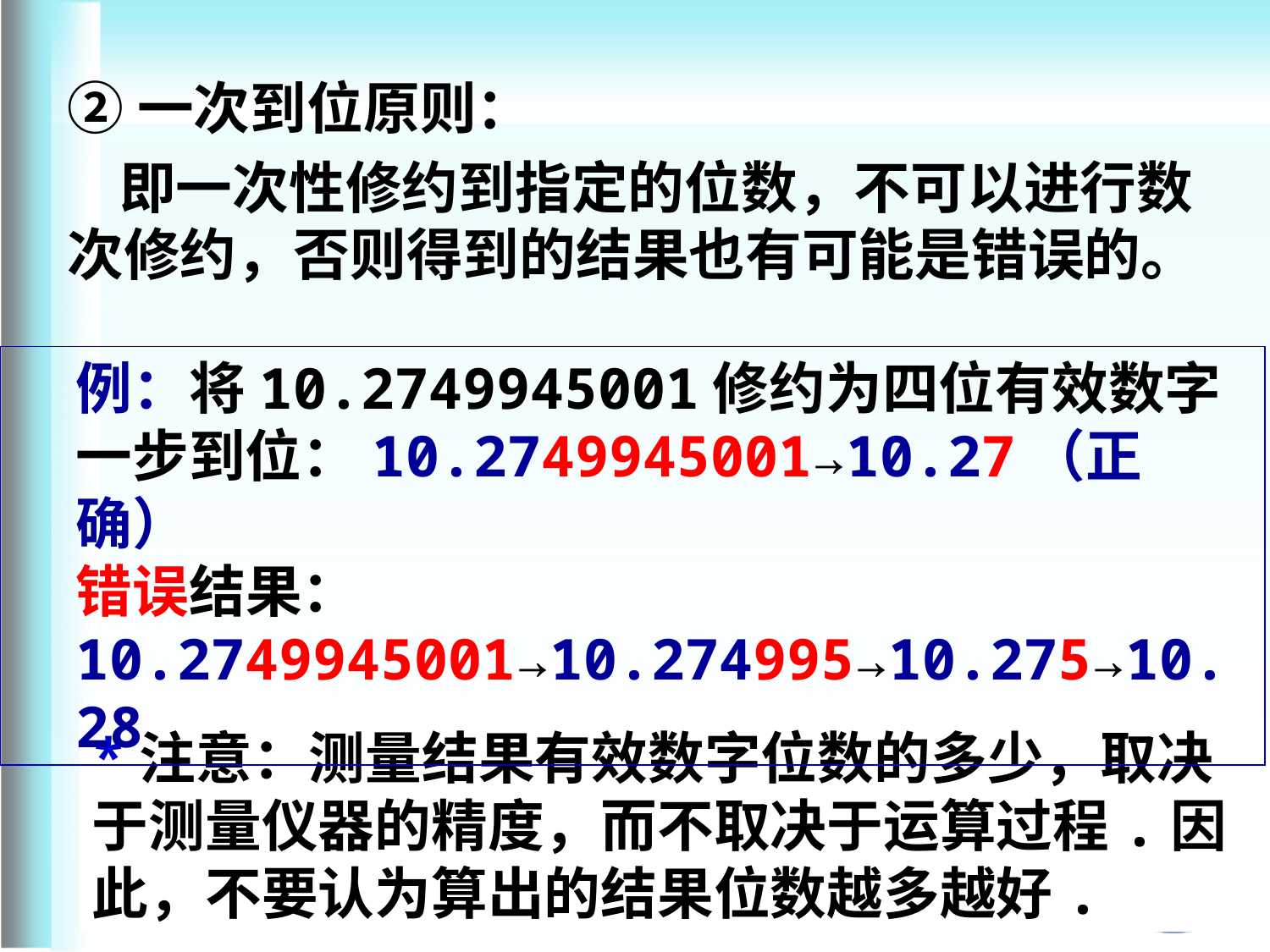

②一次到位原则：
   即一次性修约到指定的位数，不可以进行数次修约，否则得到的结果也有可能是错误的。
例：将10.2749945001修约为四位有效数字
一步到位：10.2749945001→10.27（正确）
错误结果：
10.2749945001→10.274995→10.275→10.28
*注意：测量结果有效数字位数的多少，取决于测量仪器的精度，而不取决于运算过程.因此，不要认为算出的结果位数越多越好.